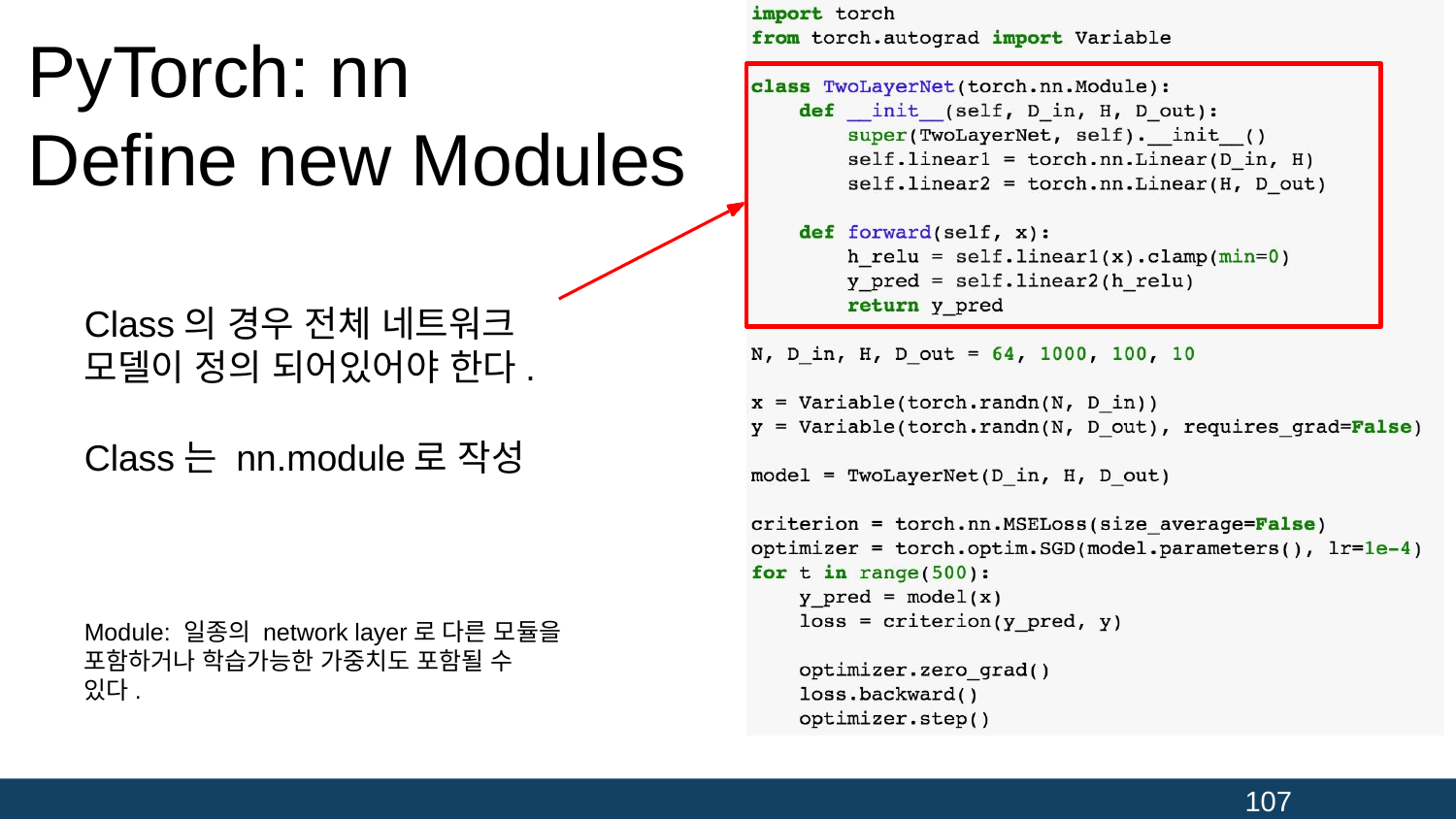

PyTorch: nn
Define new Modules
Class의 경우 전체 네트워크 모델이 정의 되어있어야 한다.

Class는 nn.module로 작성

Module: 일종의 network layer로 다른 모듈을 포함하거나 학습가능한 가중치도 포함될 수 있다.